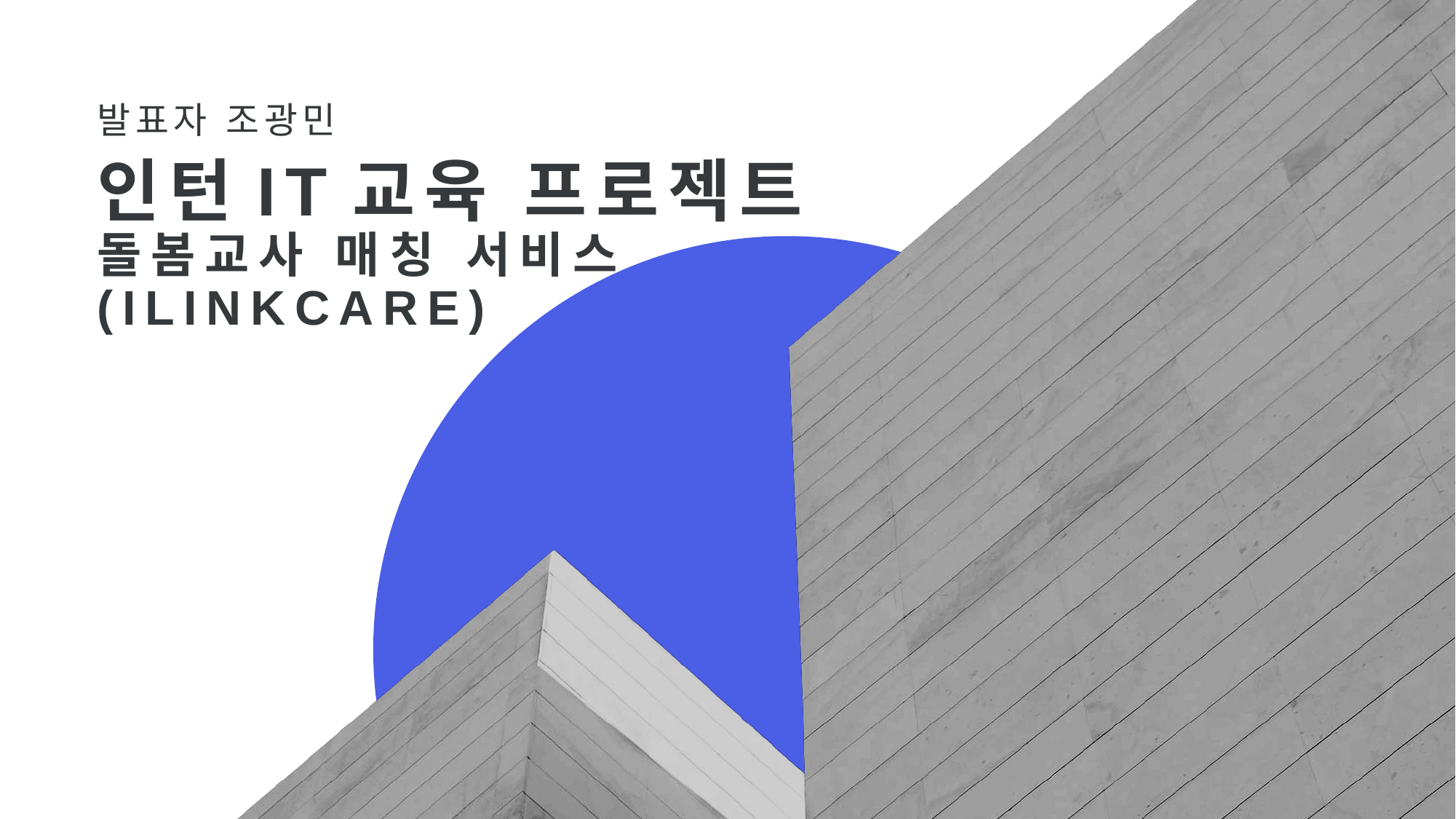

발표자 조광민
# 인턴IT교육 프로젝트 돌봄교사 매칭 서비스 (ilinkCare)